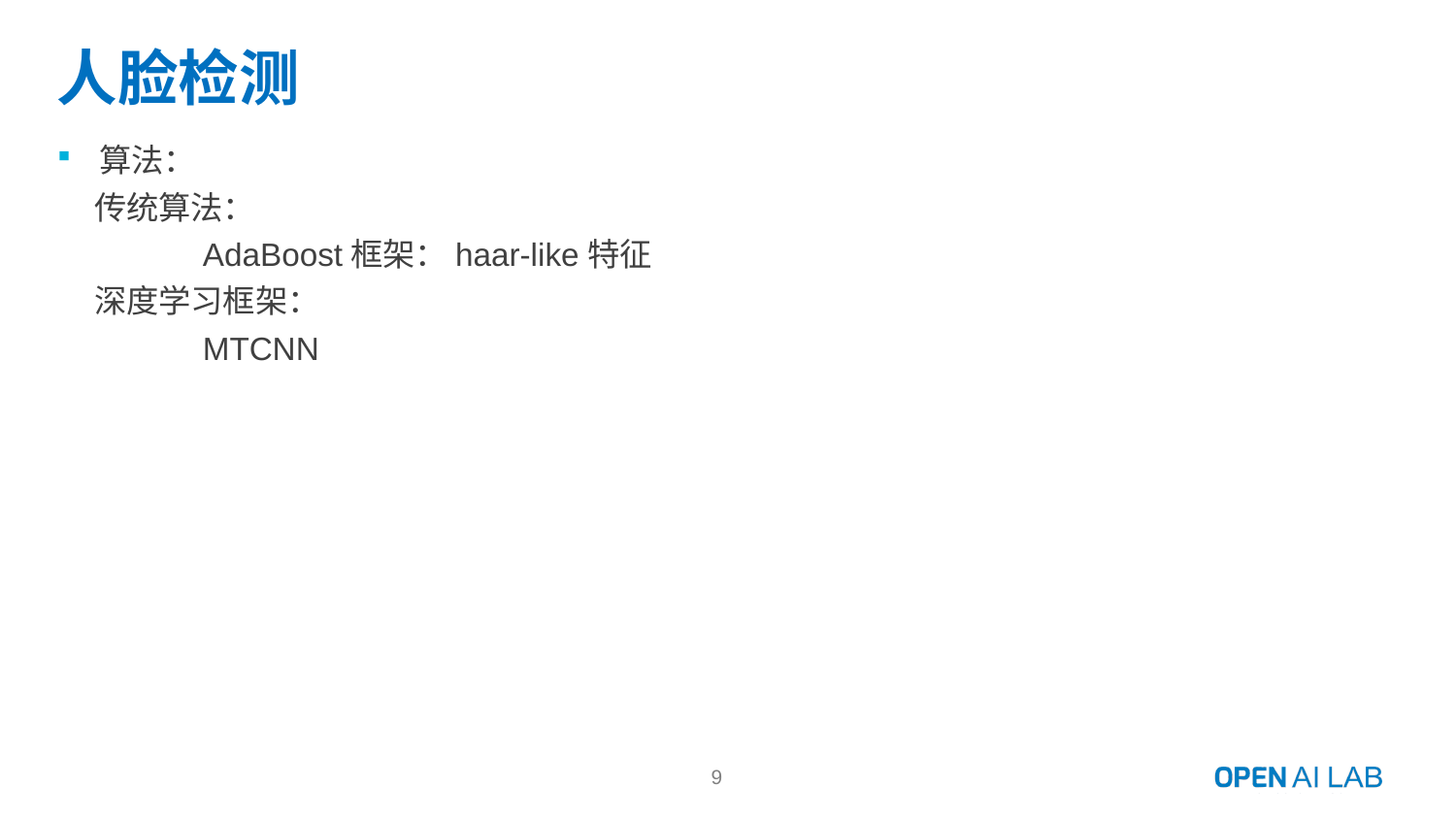

# 人脸检测
算法：
    传统算法：
	AdaBoost框架：haar-like特征
    深度学习框架：
	MTCNN